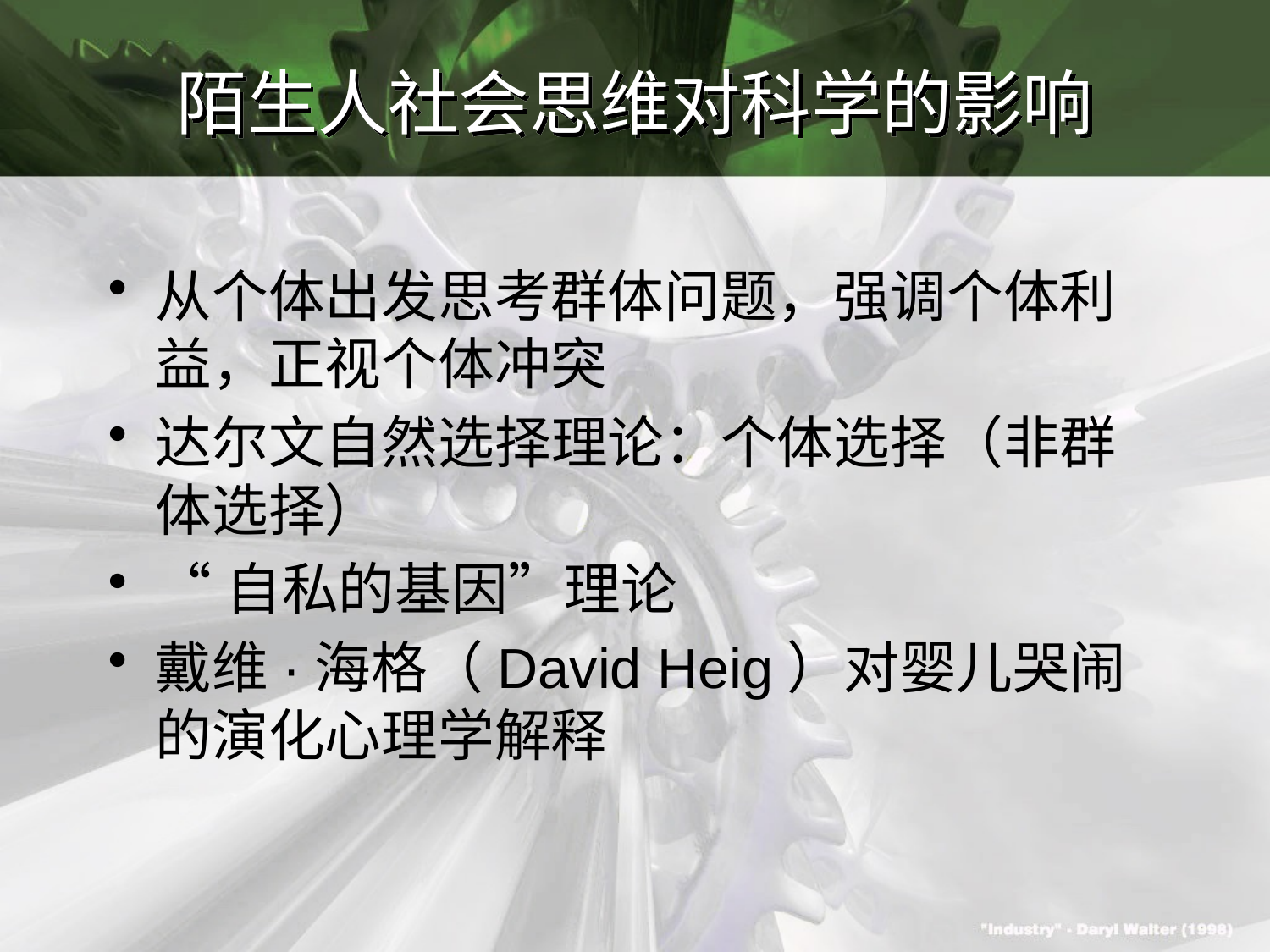

# 陌生人社会思维对科学的影响
从个体出发思考群体问题，强调个体利益，正视个体冲突
达尔文自然选择理论：个体选择（非群体选择）
“自私的基因”理论
戴维·海格（David Heig）对婴儿哭闹的演化心理学解释